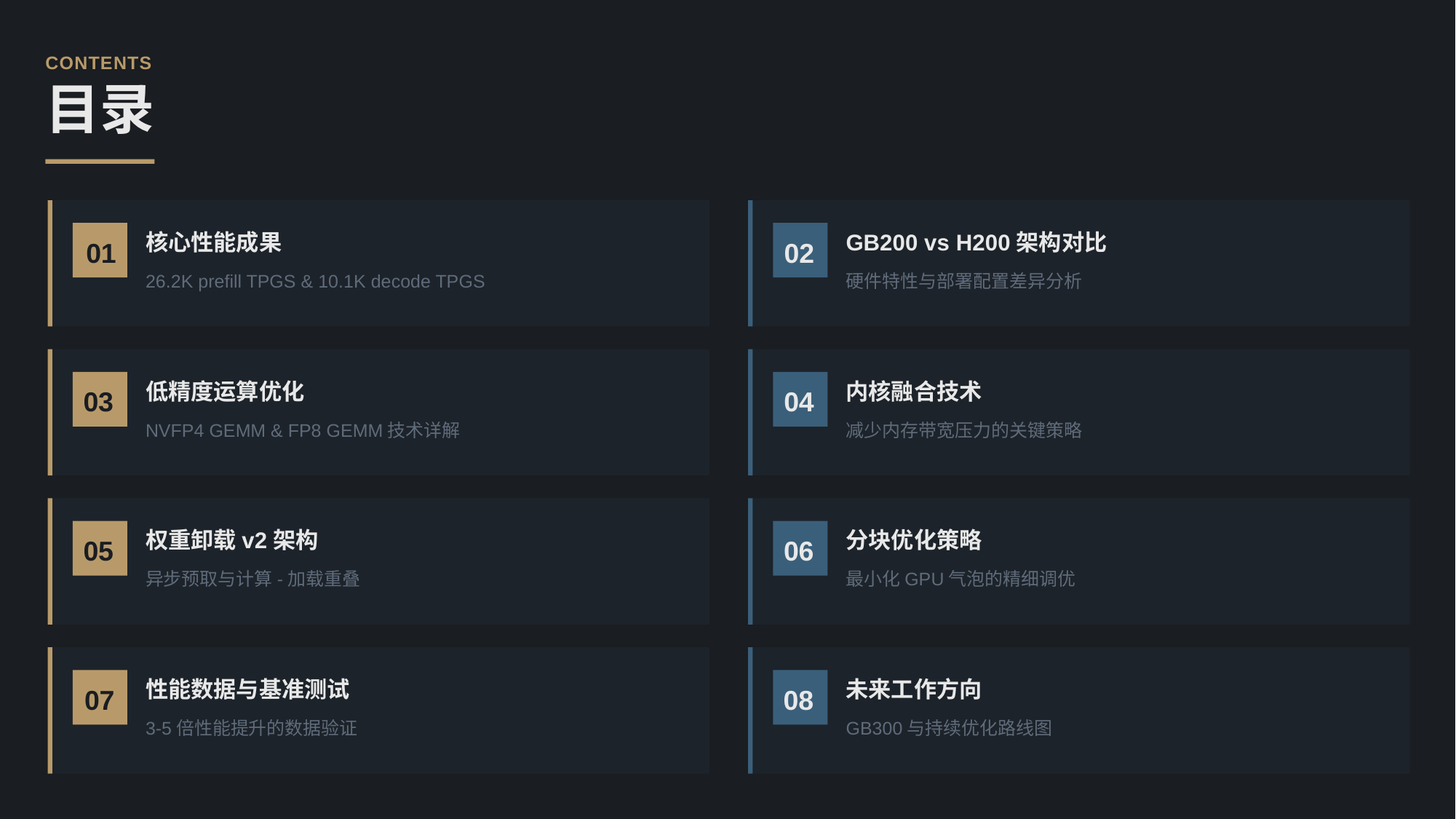

CONTENTS
目录

核心性能成果

GB200 vs H200架构对比
01
02
26.2K prefill TPGS & 10.1K decode TPGS
硬件特性与部署配置差异分析

低精度运算优化

内核融合技术
03
04
NVFP4 GEMM & FP8 GEMM技术详解
减少内存带宽压力的关键策略

权重卸载v2架构

分块优化策略
05
06
异步预取与计算-加载重叠
最小化GPU气泡的精细调优

性能数据与基准测试

未来工作方向
07
08
3-5倍性能提升的数据验证
GB300与持续优化路线图